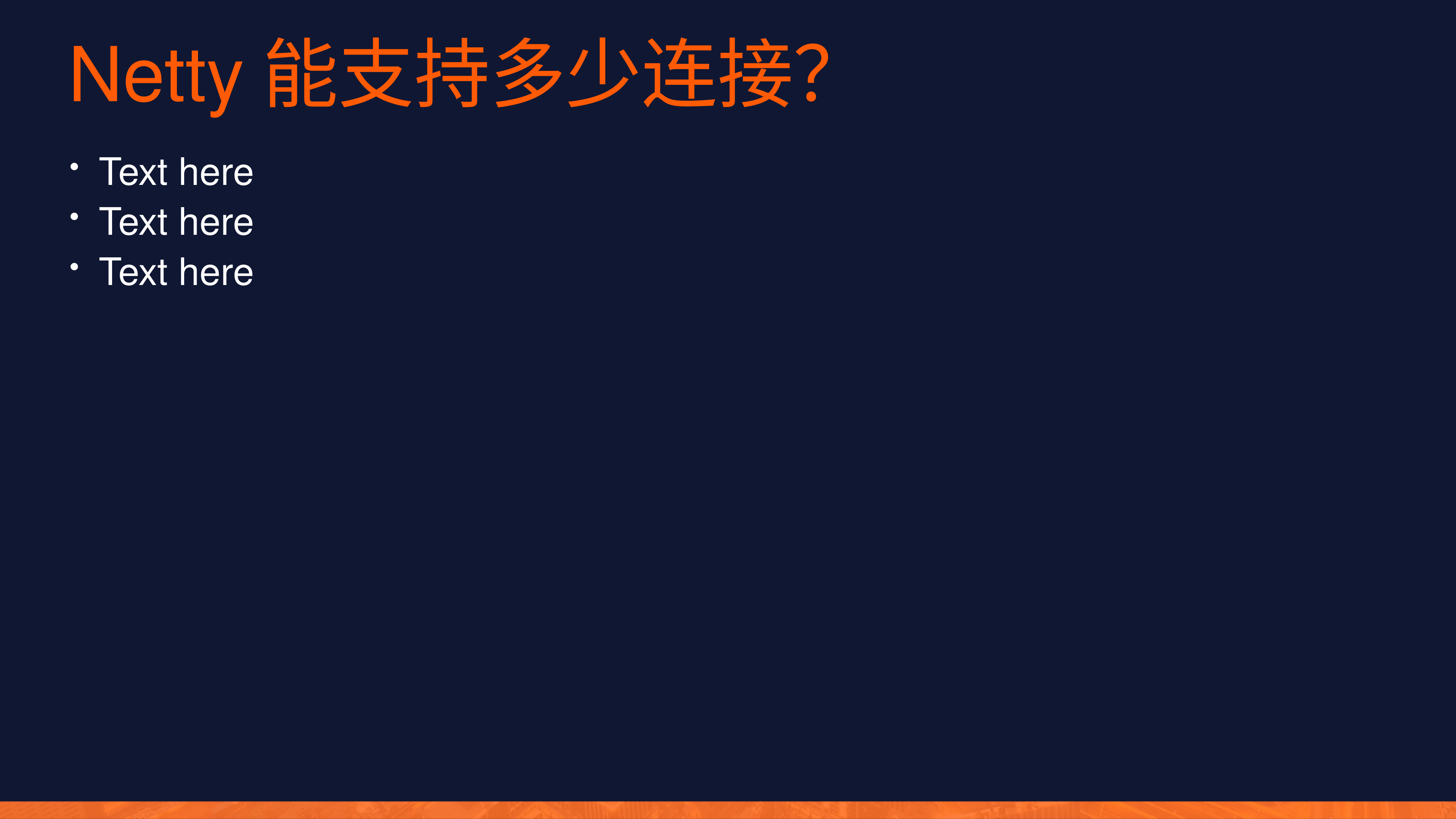

Netty能支持多少连接？
Text here
Text here
Text here